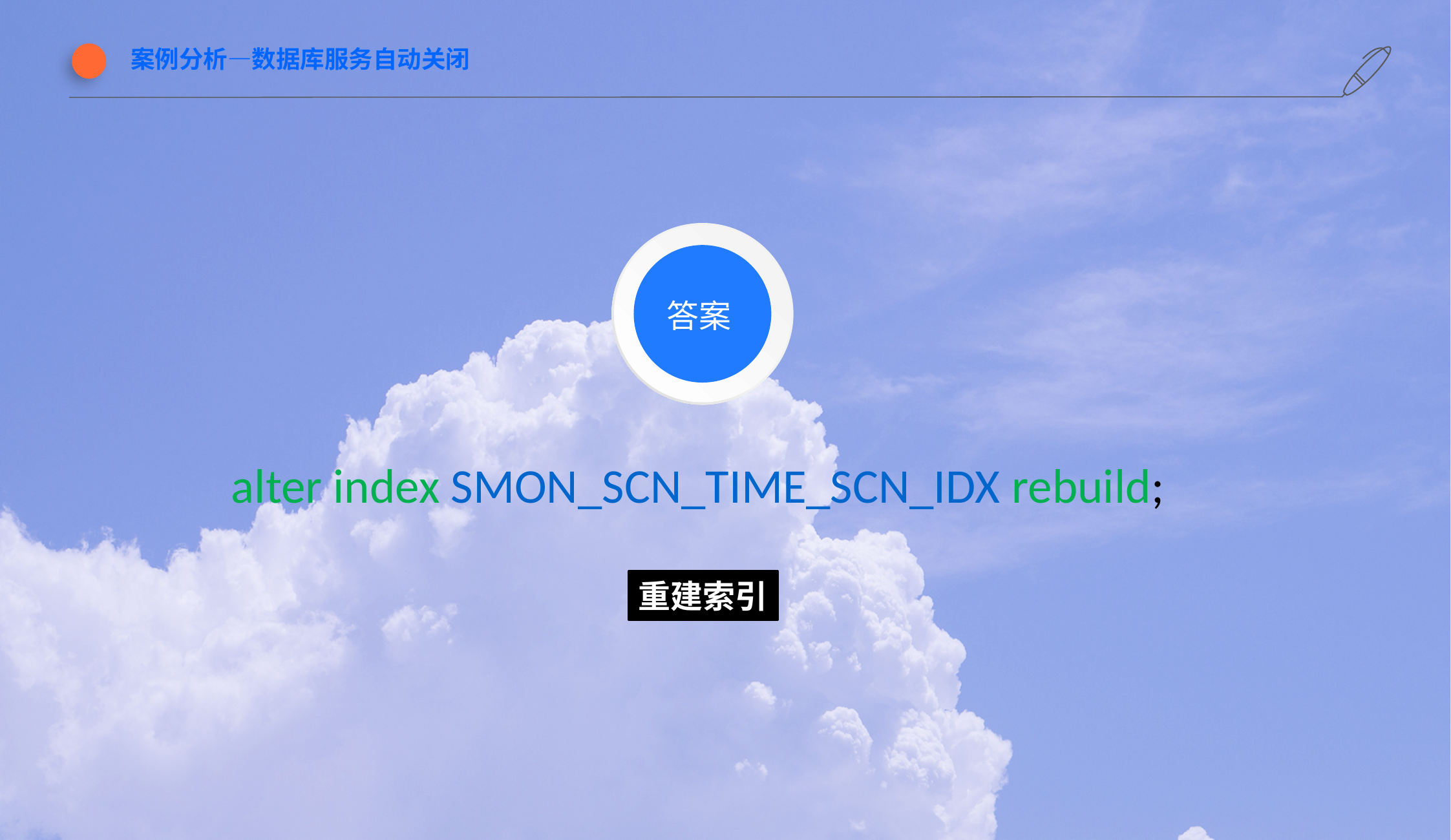

案例分析—数据库服务自动关闭

答案
alter index SMON_SCN_TIME_SCN_IDX rebuild;
重建索引